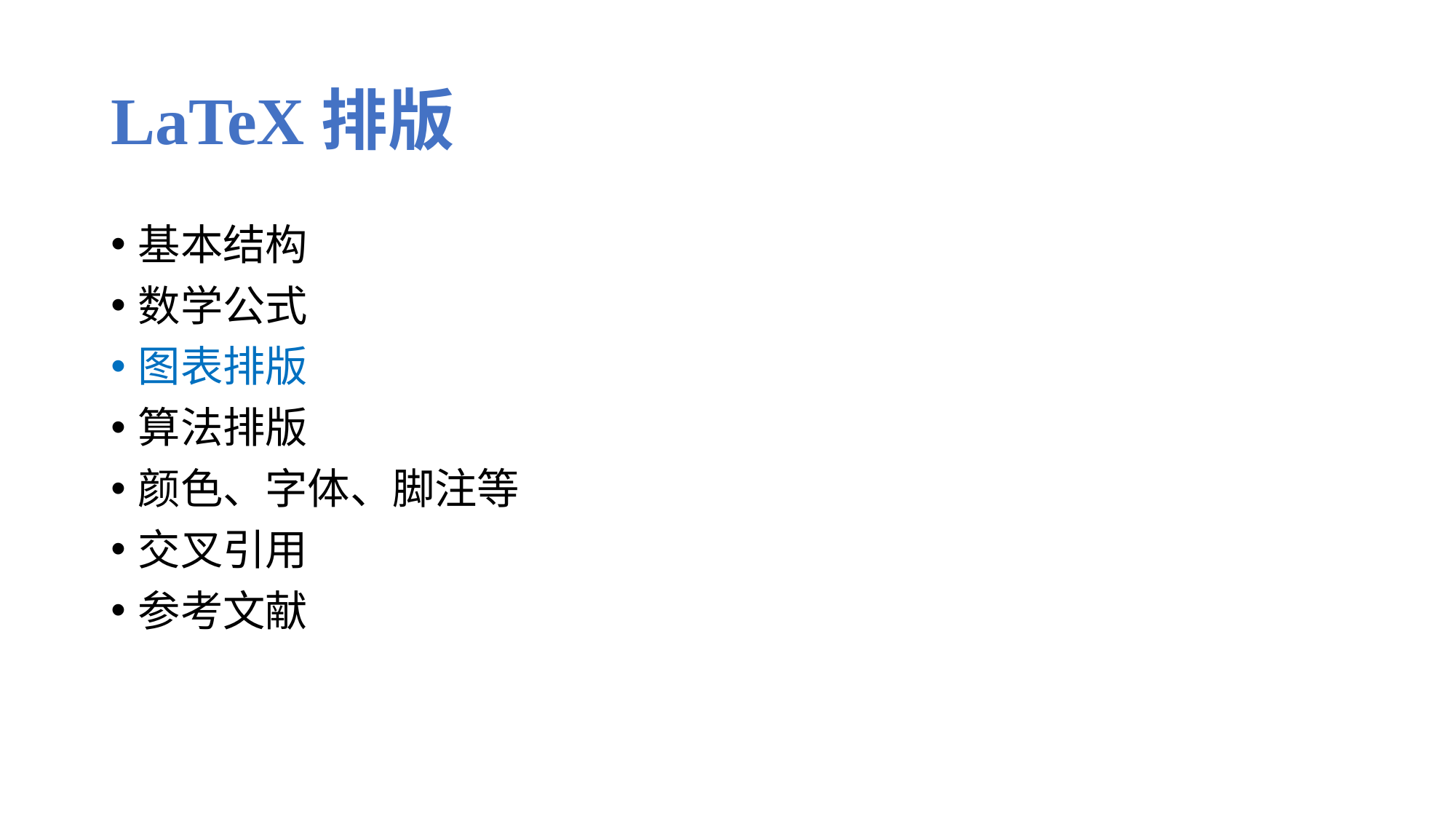

# LaTeX排版
基本结构
数学公式
图表排版
算法排版
颜色、字体、脚注等
交叉引用
参考文献